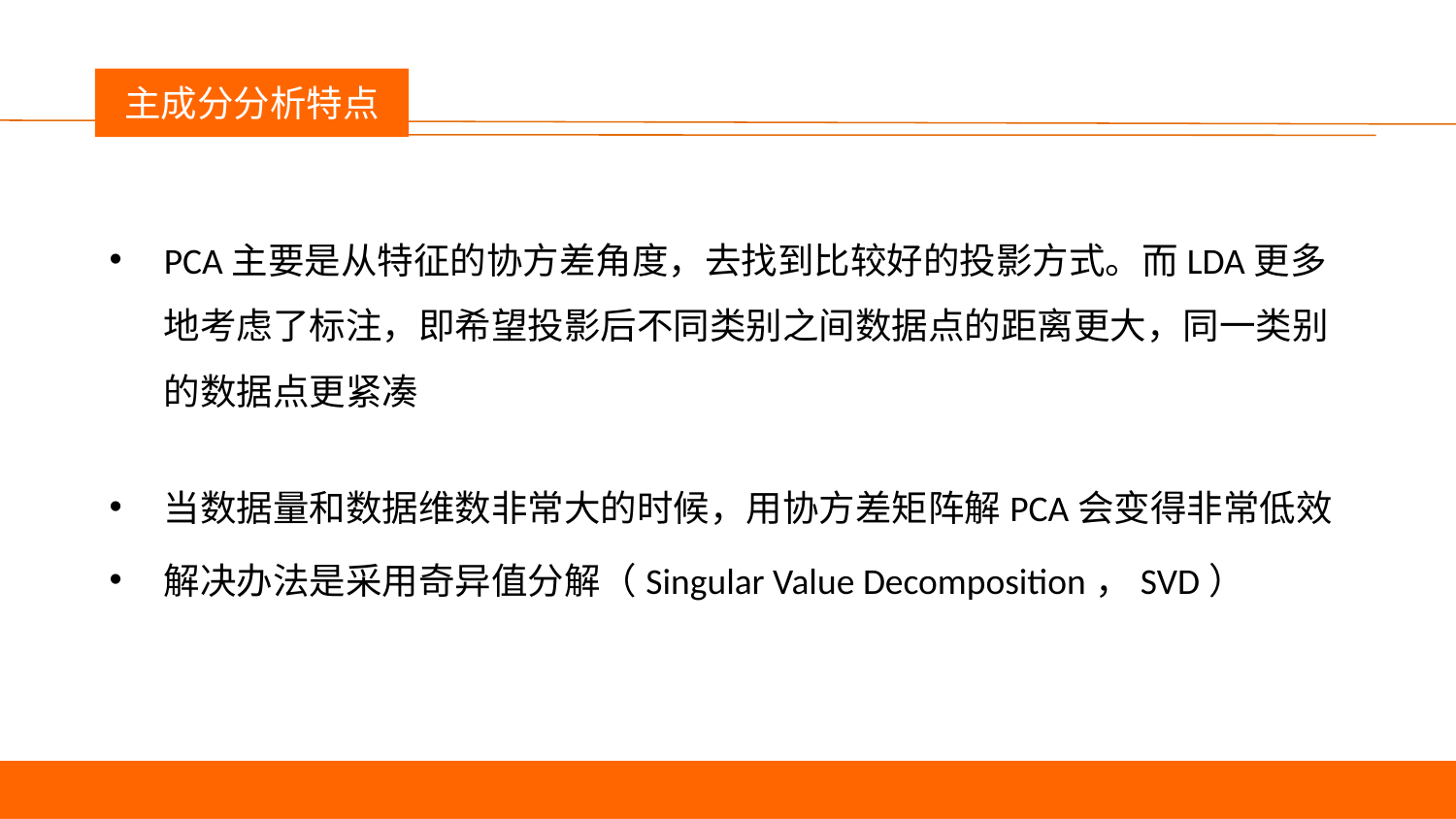

议程
主成分分析特点

PCA主要是从特征的协方差角度，去找到比较好的投影方式。而LDA更多地考虑了标注，即希望投影后不同类别之间数据点的距离更大，同一类别的数据点更紧凑
当数据量和数据维数非常大的时候，用协方差矩阵解PCA会变得非常低效
解决办法是采用奇异值分解（Singular Value Decomposition，SVD）